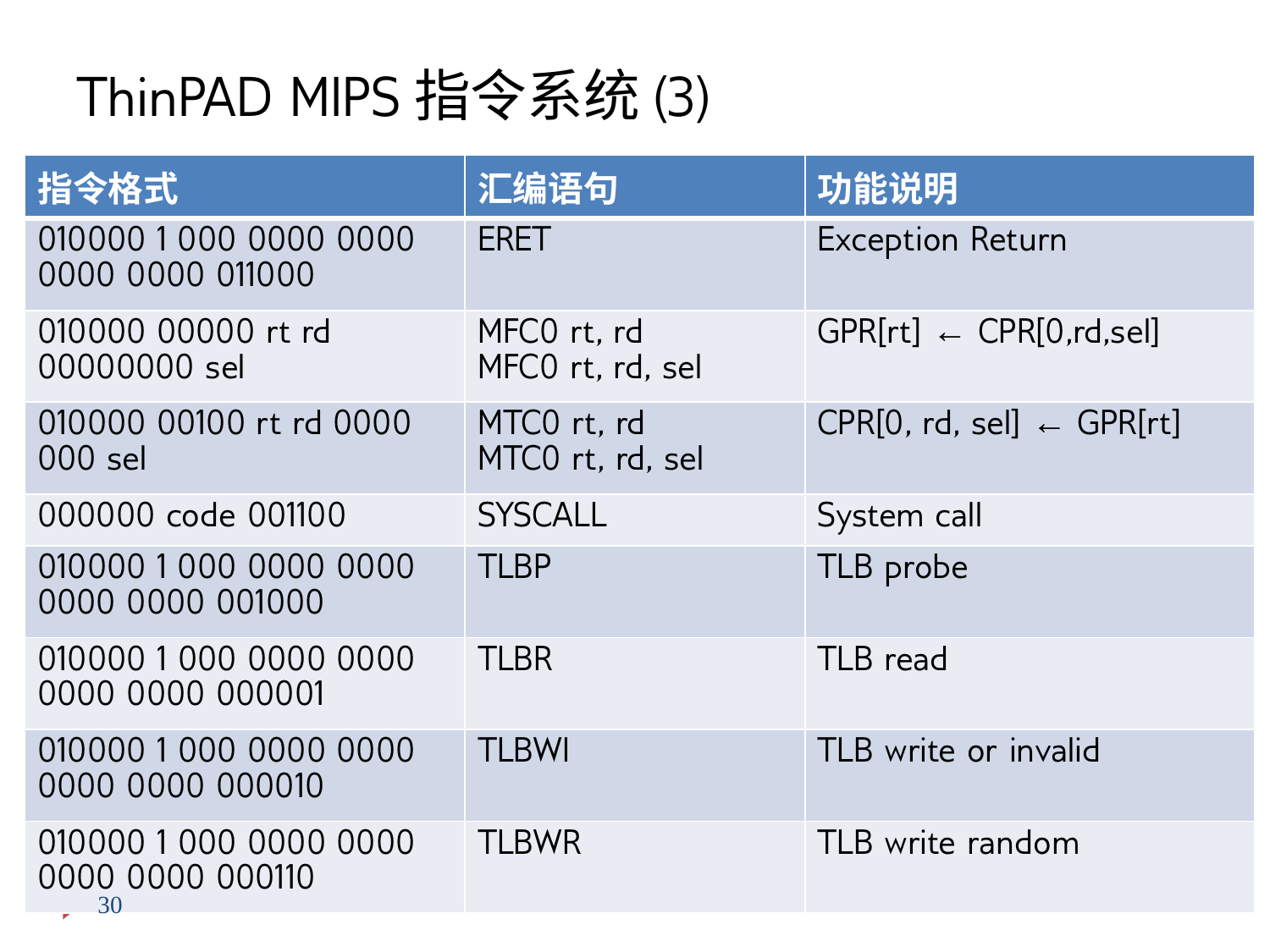

# ThinPAD MIPS指令系统(3)
| 指令格式 | 汇编语句 | 功能说明 |
| --- | --- | --- |
| 010000 1 000 0000 0000 0000 0000 011000 | ERET | Exception Return |
| 010000 00000 rt rd 00000000 sel | MFC0 rt, rd MFC0 rt, rd, sel | GPR[rt] ← CPR[0,rd,sel] |
| 010000 00100 rt rd 0000 000 sel | MTC0 rt, rd MTC0 rt, rd, sel | CPR[0, rd, sel] ← GPR[rt] |
| 000000 code 001100 | SYSCALL | System call |
| 010000 1 000 0000 0000 0000 0000 001000 | TLBP | TLB probe |
| 010000 1 000 0000 0000 0000 0000 000001 | TLBR | TLB read |
| 010000 1 000 0000 0000 0000 0000 000010 | TLBWI | TLB write or invalid |
| 010000 1 000 0000 0000 0000 0000 000110 | TLBWR | TLB write random |
30